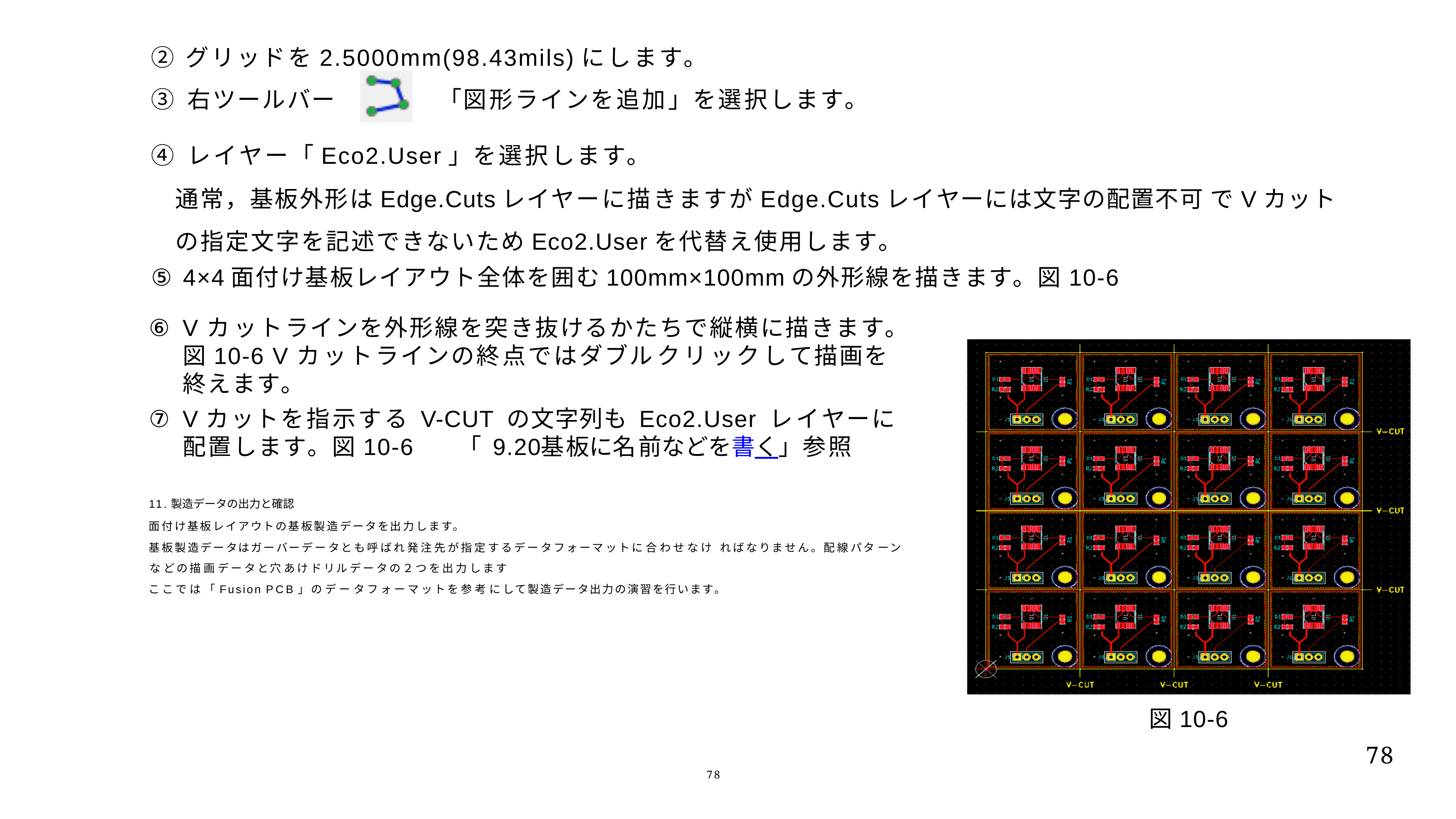

② グリッドを2.5000mm(98.43mils)にします。
③	 右ツールバー　　　　「図形ラインを追加」を選択します。

④	 レイヤー「Eco2.User」を選択します。
通常，基板外形はEdge.Cutsレイヤーに描きますがEdge.Cutsレイヤーには文字の配置不可 でVカットの指定文字を記述できないためEco2.Userを代替え使用します。
⑤	 4×4面付け基板レイアウト全体を囲む100mm×100mmの外形線を描きます。図10-6

⑥	Vカットラインを外形線を突き抜けるかたちで縦横に描きます。図10-6 Vカットラインの終点ではダブルクリックして描画を終えます。
⑦	Vカットを指示する V-CUT の文字列も Eco2.User レイヤーに配置します。図10-6     「9.20基板に名前などを書く」参照

11.製造データの出力と確認
面付け基板レイアウトの基板製造データを出力します。
基板製造データはガーバーデータとも呼ばれ発注先が指定するデータフォーマットに合わせなけ ればなりません。配線パターンなどの描画データと穴あけドリルデータの２つを出力します
ここでは「Fusion PCB」のデータフォーマットを参考にして製造データ出力の演習を行います。

図10-6
78
78